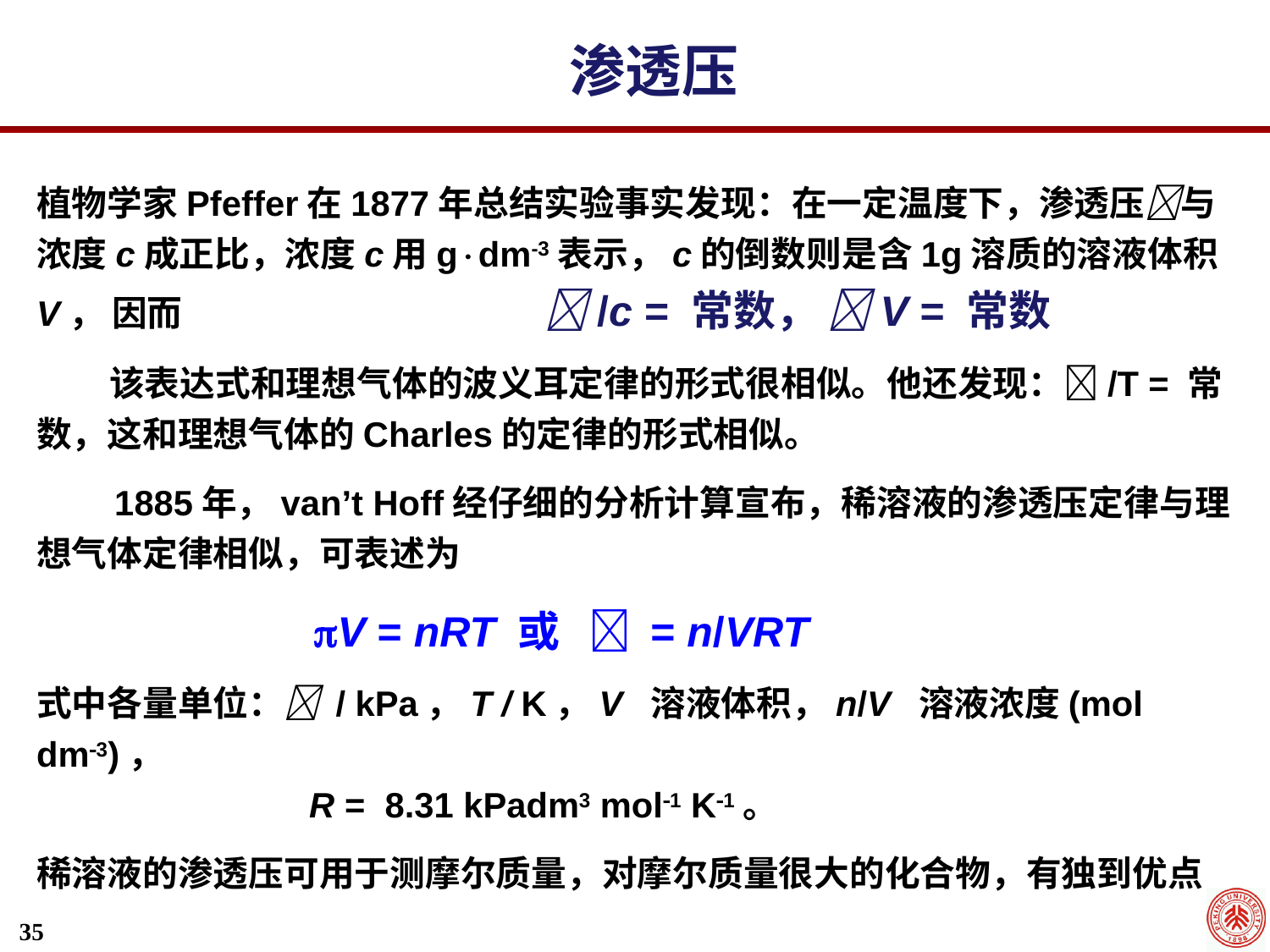

渗透压

植物学家Pfeffer在1877年总结实验事实发现：在一定温度下，渗透压π与浓度c成正比，浓度c用g⋅dm-3表示，c的倒数则是含1g溶质的溶液体积V， 因而      			π/c = 常数， πV = 常数
        该表达式和理想气体的波义耳定律的形式很相似。他还发现：π/T = 常数，这和理想气体的Charles的定律的形式相似。
        1885年，van’t Hoff经仔细的分析计算宣布，稀溶液的渗透压定律与理想气体定律相似，可表述为
 		   πV = nRT 或   π = n/VRT
式中各量单位：π / kPa，T / K，V  溶液体积，n/V  溶液浓度(mol dm−3)，
                            R =  8.31 kPadm3 mol−1 K−1。
稀溶液的渗透压可用于测摩尔质量，对摩尔质量很大的化合物，有独到优点
35